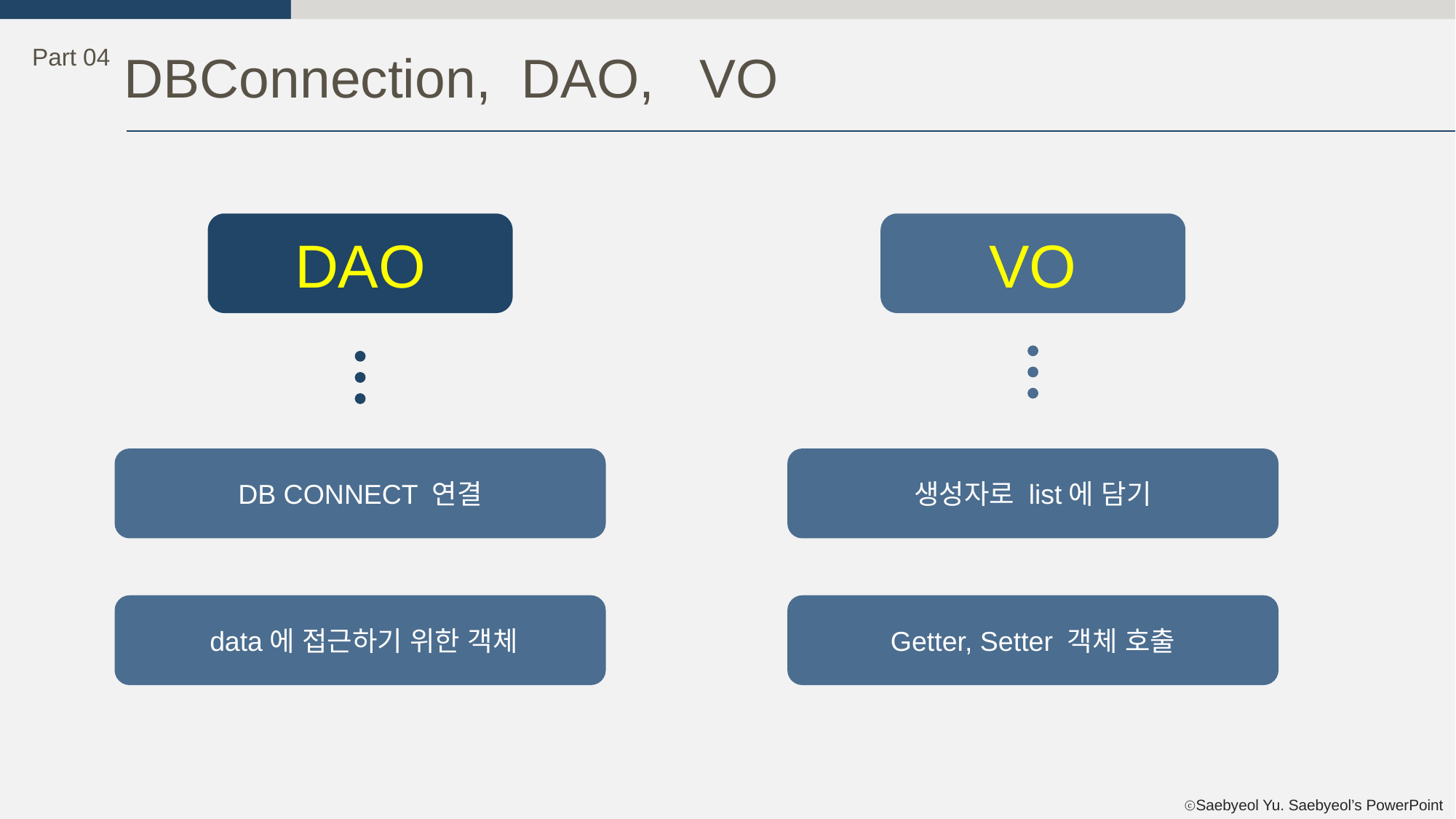

Part 04
DBConnection,  DAO,   VO
VO
DAO

DB CONNECT 연결
생성자로 list에 담기
 data에 접근하기 위한 객체
Getter, Setter 객체 호출